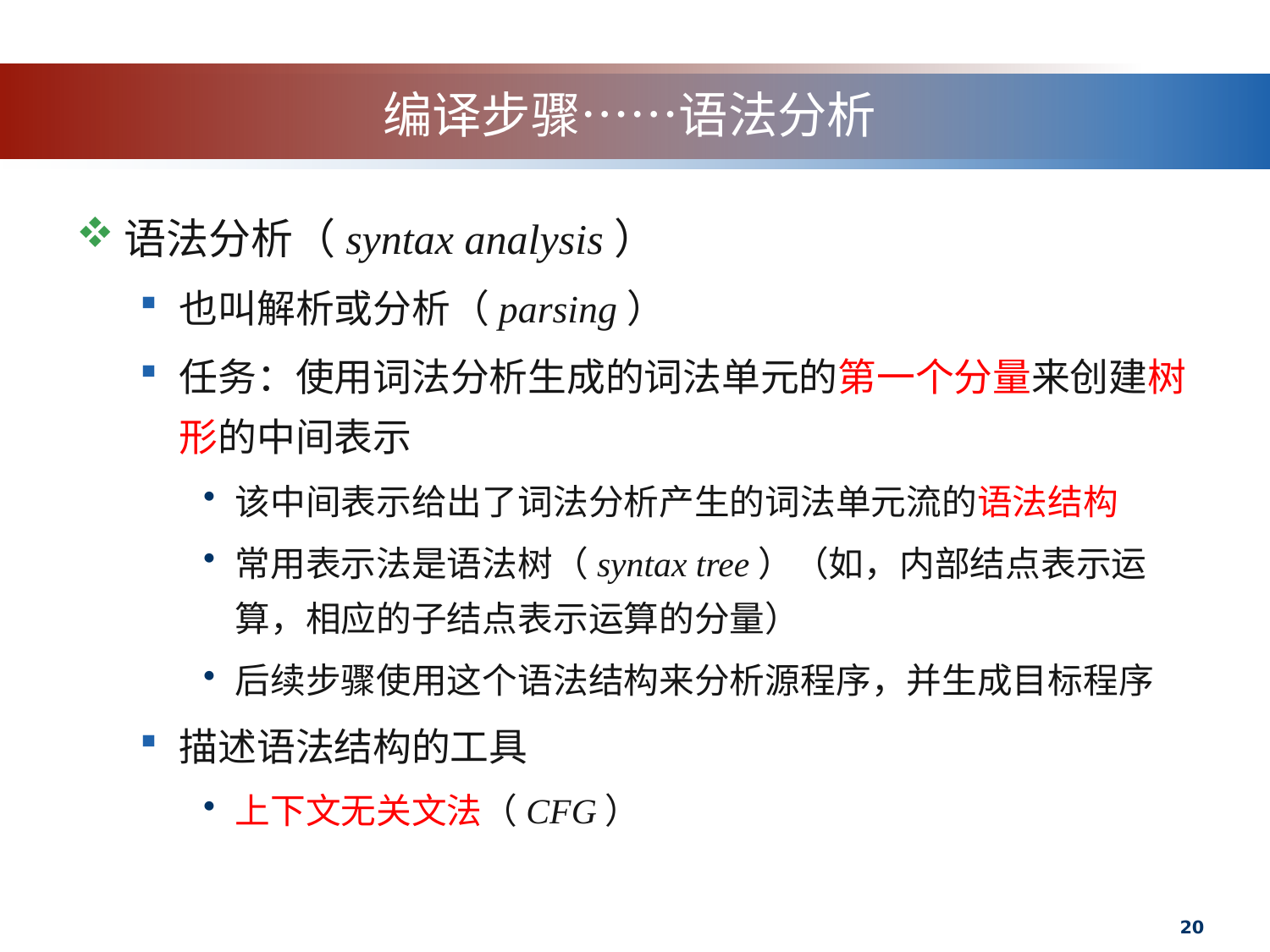

# 编译步骤……语法分析
语法分析（syntax analysis）
也叫解析或分析（parsing）
任务：使用词法分析生成的词法单元的第一个分量来创建树形的中间表示
该中间表示给出了词法分析产生的词法单元流的语法结构
常用表示法是语法树（syntax tree）（如，内部结点表示运算，相应的子结点表示运算的分量）
后续步骤使用这个语法结构来分析源程序，并生成目标程序
描述语法结构的工具
上下文无关文法（CFG）
20